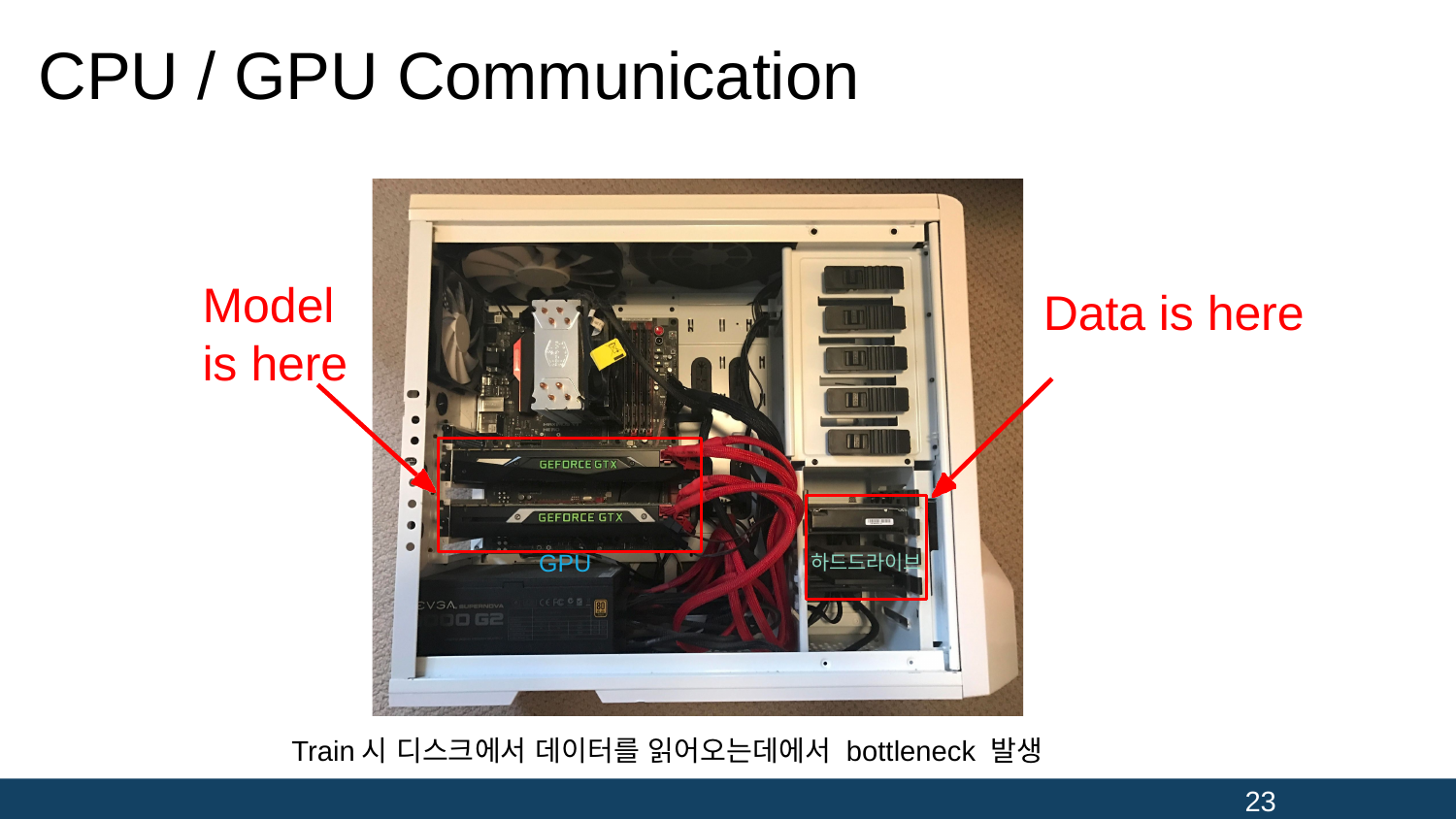

# CPU / GPU Communication

Model  is here
Data is here

GPU
하드드라이브
Train시 디스크에서 데이터를 읽어오는데에서 bottleneck 발생